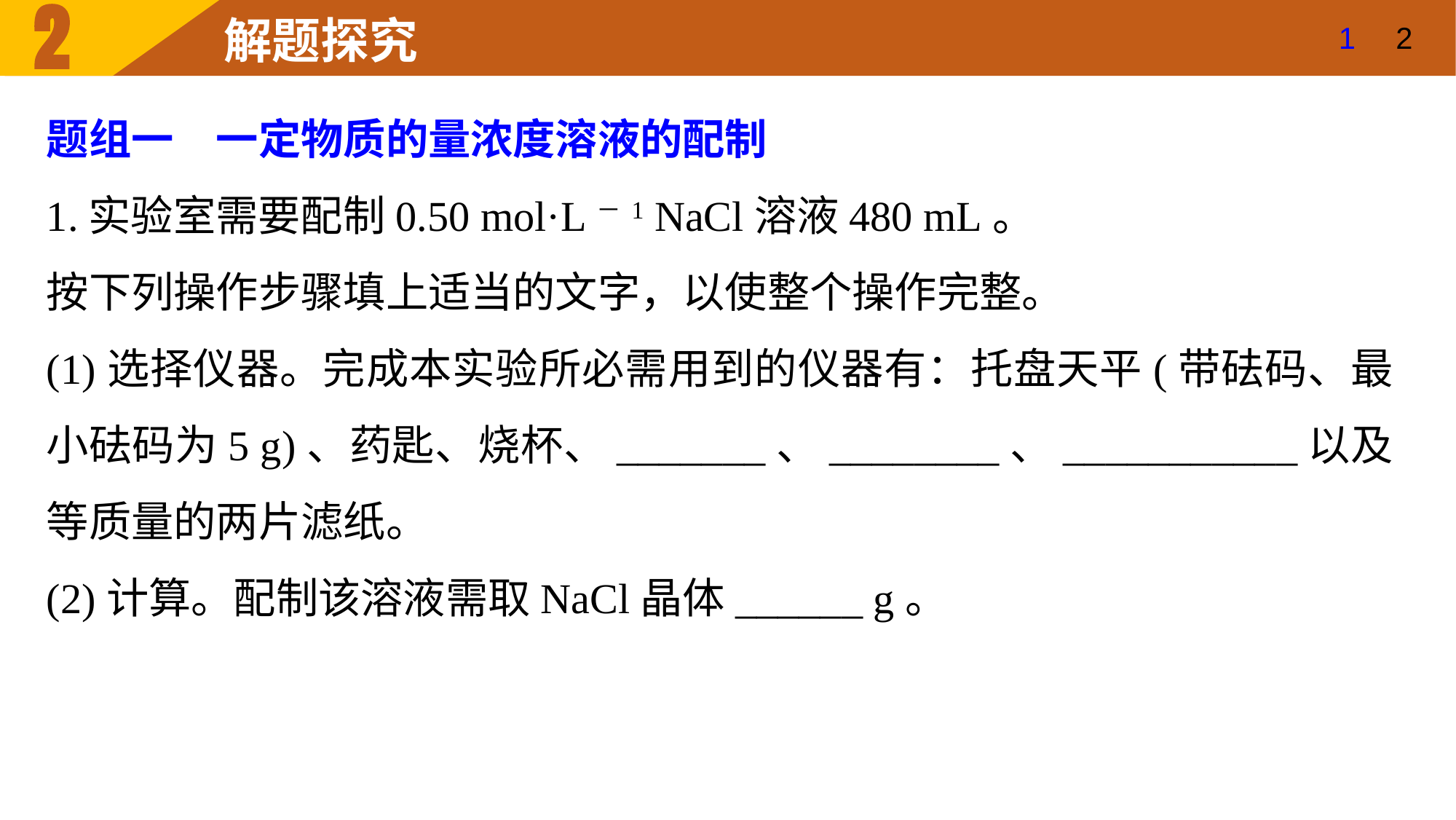

1
2
题组一　一定物质的量浓度溶液的配制
1.实验室需要配制0.50 mol·L－1 NaCl溶液480 mL。
按下列操作步骤填上适当的文字，以使整个操作完整。
(1)选择仪器。完成本实验所必需用到的仪器有：托盘天平(带砝码、最小砝码为5 g)、药匙、烧杯、_______、________、___________以及等质量的两片滤纸。
(2)计算。配制该溶液需取NaCl晶体______ g。